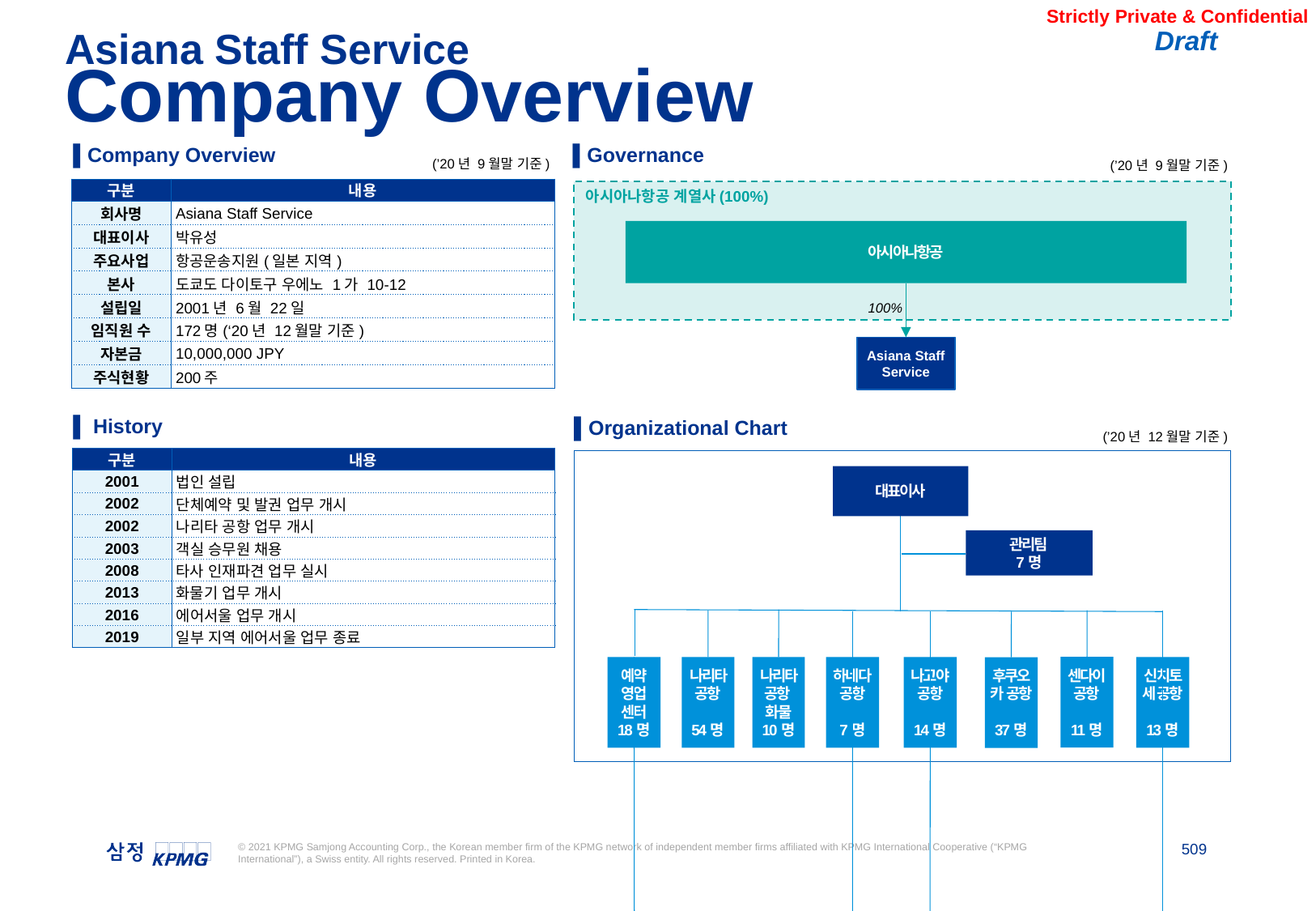

Asiana Staff Service
Company Overview
▌Company Overview
▌Governance
(’20년 9월말 기준)
(’20년 9월말 기준)
| 구분 | 내용 |
| --- | --- |
| 회사명 | Asiana Staff Service |
| 대표이사 | 박유성 |
| 주요사업 | 항공운송지원(일본 지역) |
| 본사 | 도쿄도 다이토구 우에노 1가 10-12 |
| 설립일 | 2001년 6월 22일 |
| 임직원 수 | 172명(‘20년 12월말 기준) |
| 자본금 | 10,000,000 JPY |
| 주식현황 | 200주 |
아시아나항공 계열사(100%)
아시아나항공
100%

Asiana Staff
Service
▌ History
▌Organizational Chart
(’20년 12월말 기준)
| 구분 | 내용 |
| --- | --- |
| 2001 | 법인 설립 |
| 2002 | 단체예약 및 발권 업무 개시 |
| 2002 | 나리타 공항 업무 개시 |
| 2003 | 객실 승무원 채용 |
| 2008 | 타사 인재파견 업무 실시 |
| 2013 | 화물기 업무 개시 |
| 2016 | 에어서울 업무 개시 |
| 2019 | 일부 지역 에어서울 업무 종료 |

대표이사
관리팀
7명
센다이
공항

11명
나리타공항

54명
나리타공항
화물
10명
예약
영업
센터
18명
하네다
공항

7명
나고야
공항

14명
신치토세 공항

13명
후쿠오카 공항

37명